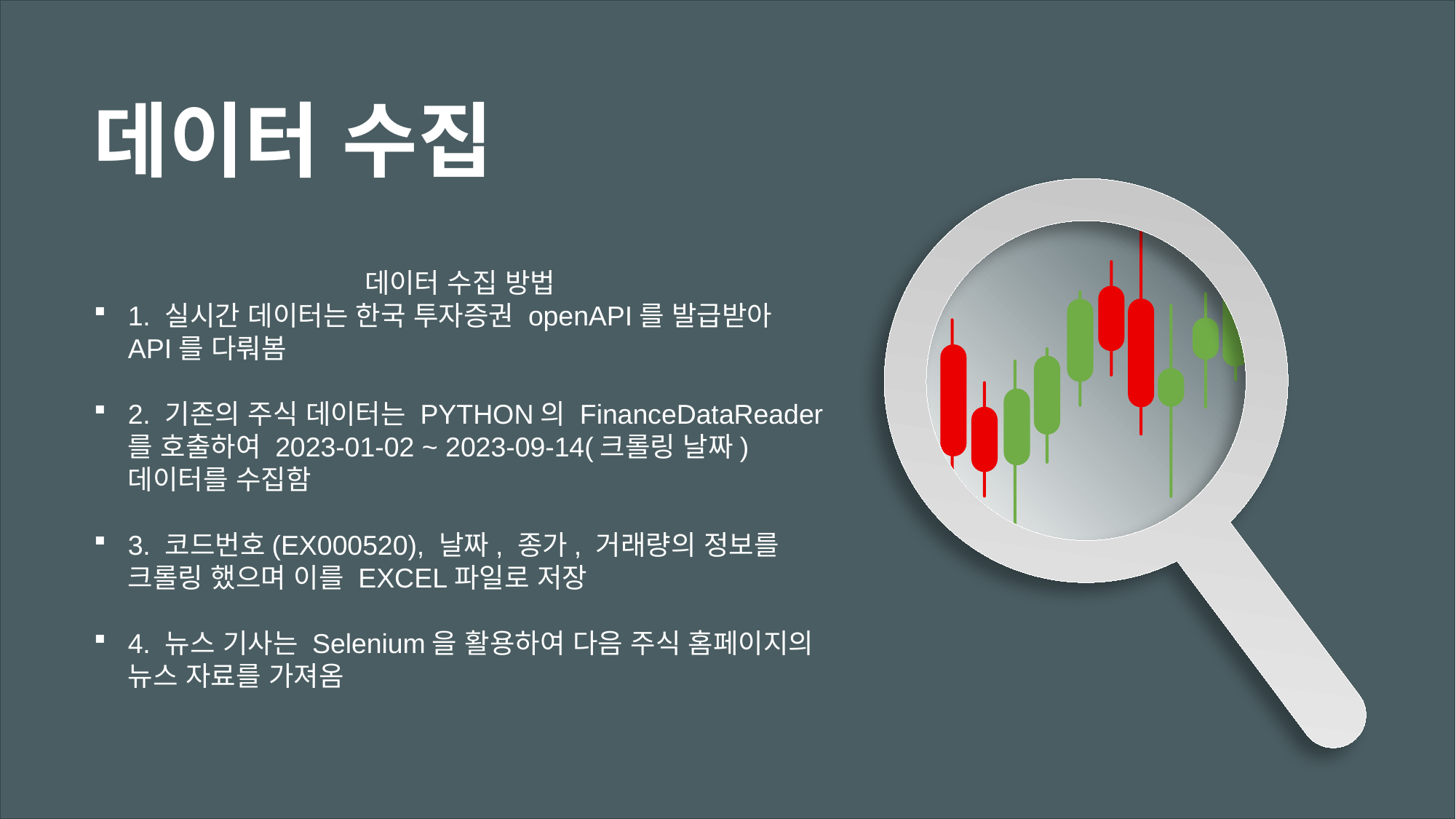

데이터 수집

데이터 수집 방법
1. 실시간 데이터는 한국 투자증권 openAPI를 발급받아 API를 다뤄봄

2. 기존의 주식 데이터는 PYTHON의 FinanceDataReader를 호출하여 2023-01-02 ~ 2023-09-14(크롤링 날짜) 데이터를 수집함

3. 코드번호(EX000520), 날짜, 종가, 거래량의 정보를 크롤링 했으며 이를 EXCEL파일로 저장

4. 뉴스 기사는 Selenium을 활용하여 다음 주식 홈페이지의 뉴스 자료를 가져옴